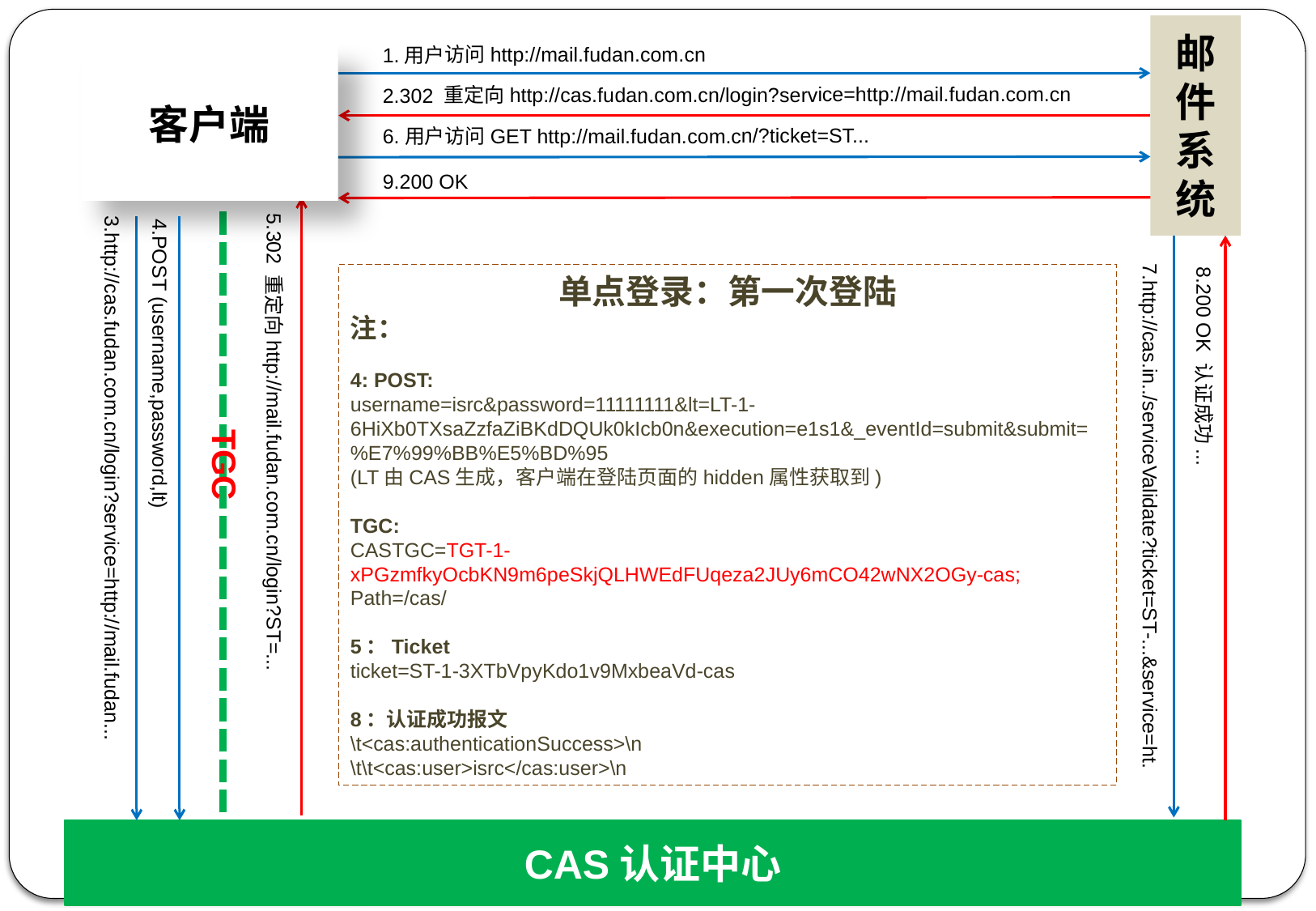

邮件系统
1.用户访问http://mail.fudan.com.cn
客户端
2.302 重定向http://cas.fudan.com.cn/login?service=http://mail.fudan.com.cn
6.用户访问GET http://mail.fudan.com.cn/?ticket=ST...
9.200 OK
单点登录：第一次登陆
注：

4: POST:
username=isrc&password=11111111&lt=LT-1-6HiXb0TXsaZzfaZiBKdDQUk0kIcb0n&execution=e1s1&_eventId=submit&submit=%E7%99%BB%E5%BD%95
(LT由CAS生成，客户端在登陆页面的hidden属性获取到)

TGC:
CASTGC=TGT-1-xPGzmfkyOcbKN9m6peSkjQLHWEdFUqeza2JUy6mCO42wNX2OGy-cas; Path=/cas/

5：Ticket
ticket=ST-1-3XTbVpyKdo1v9MxbeaVd-cas

8：认证成功报文
\t<cas:authenticationSuccess>\n
\t\t<cas:user>isrc</cas:user>\n
TGC
5.302 重定向http://mail.fudan.com.cn/login?ST=...
4.POST (username,password,lt)
3.http://cas.fudan.com.cn/login?service=http://mail.fudan...
7.http://cas.in../serviceValidate?ticket=ST-...&service=ht.
8.200 OK 认证成功...
CAS认证中心